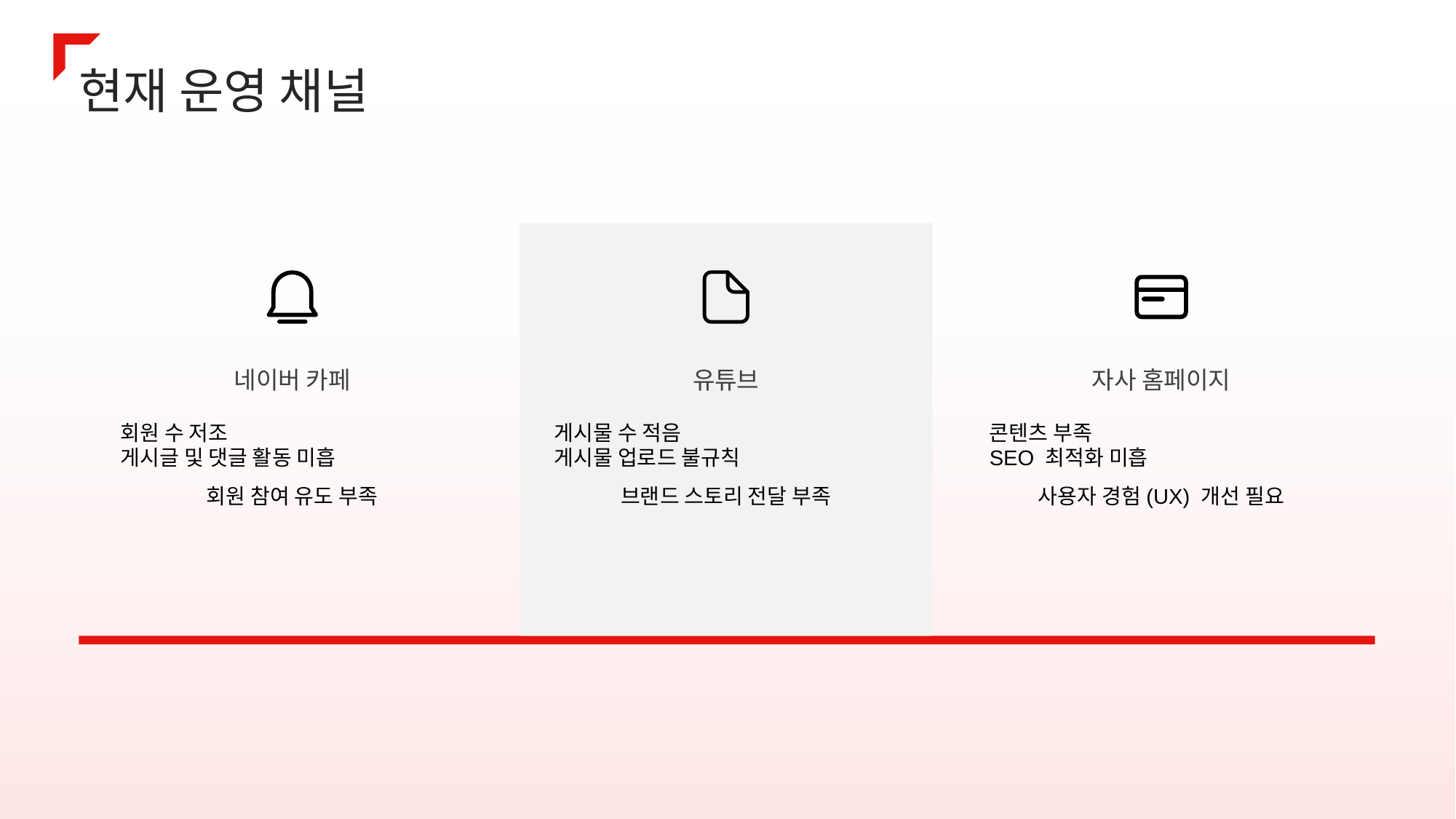

현재 운영 채널

네이버 카페
유튜브
자사 홈페이지
회원 수 저조
게시글 및 댓글 활동 미흡
회원 참여 유도 부족
게시물 수 적음
게시물 업로드 불규칙
브랜드 스토리 전달 부족
콘텐츠 부족
SEO 최적화 미흡
사용자 경험(UX) 개선 필요